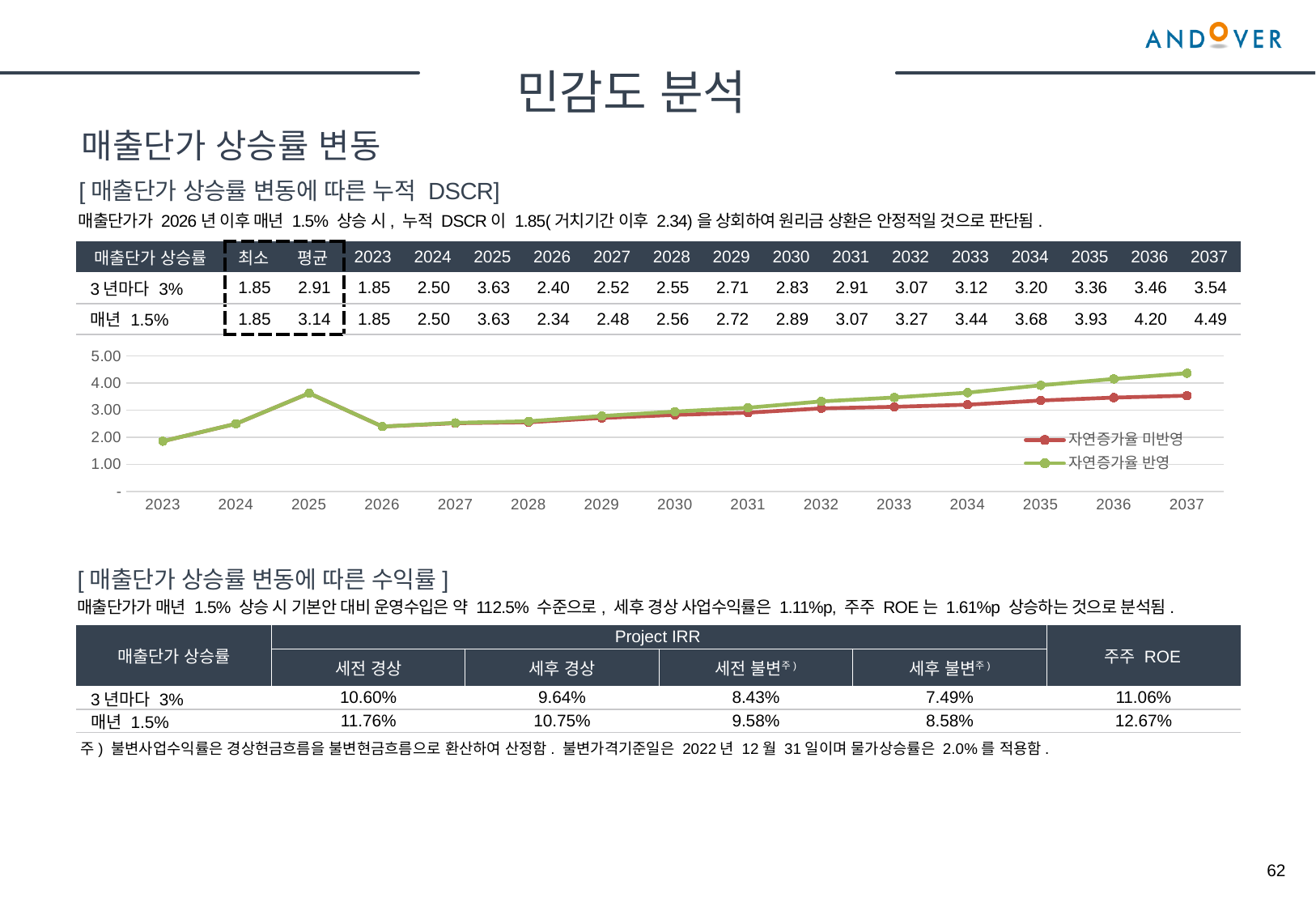

민감도 분석
매출단가 상승률 변동
[매출단가 상승률 변동에 따른 누적 DSCR]
매출단가가 2026년 이후 매년 1.5% 상승 시, 누적 DSCR이 1.85(거치기간 이후 2.34)을 상회하여 원리금 상환은 안정적일 것으로 판단됨.
| 매출단가 상승률 | 최소 | 평균 | 2023 | 2024 | 2025 | 2026 | 2027 | 2028 | 2029 | 2030 | 2031 | 2032 | 2033 | 2034 | 2035 | 2036 | 2037 |
| --- | --- | --- | --- | --- | --- | --- | --- | --- | --- | --- | --- | --- | --- | --- | --- | --- | --- |
| 3년마다 3% | 1.85 | 2.91 | 1.85 | 2.50 | 3.63 | 2.40 | 2.52 | 2.55 | 2.71 | 2.83 | 2.91 | 3.07 | 3.12 | 3.20 | 3.36 | 3.46 | 3.54 |
| 매년 1.5% | 1.85 | 3.14 | 1.85 | 2.50 | 3.63 | 2.34 | 2.48 | 2.56 | 2.72 | 2.89 | 3.07 | 3.27 | 3.44 | 3.68 | 3.93 | 4.20 | 4.49 |

### Chart

| Category | 자연증가율 미반영 | 자연증가율 반영 |
|---|---|---|
| 2023 | 1.85308694015022 | 1.85308694015022 |
| 2024 | 2.4978584849237064 | 2.4978584849237064 |
| 2025 | 3.626224776018413 | 3.626224776018413 |
| 2026 | 2.396224108738944 | 2.396224108738944 |
| 2027 | 2.519443838057821 | 2.5323216121512466 |
| 2028 | 2.5541735825876515 | 2.5912994119761037 |
| 2029 | 2.7117704649198715 | 2.7857451817499292 |
| 2030 | 2.825402659392326 | 2.94797674448537 |
| 2031 | 2.907765884820458 | 3.0908526583737608 |
| 2032 | 3.065949989390786 | 3.323952708999622 |
| 2033 | 3.1246225640818226 | 3.469705826491056 |
| 2034 | 3.2031765709394797 | 3.6478230119883444 |
| 2035 | 3.3586499317757044 | 3.9191876443876263 |
| 2036 | 3.4649990000182984 | 4.154022493382531 |
| 2037 | 3.5356209660083113 | 4.366209759649201 |
[매출단가 상승률 변동에 따른 수익률]
매출단가가 매년 1.5% 상승 시 기본안 대비 운영수입은 약 112.5% 수준으로, 세후 경상 사업수익률은 1.11%p, 주주 ROE는 1.61%p 상승하는 것으로 분석됨.
| 매출단가 상승률 | Project IRR |  |  |  | 주주 ROE |
| --- | --- | --- | --- | --- | --- |
|  | 세전 경상 | 세후 경상 | 세전 불변주) | 세후 불변주) |  |
| 3년마다 3% | 10.60% | 9.64% | 8.43% | 7.49% | 11.06% |
| 매년 1.5% | 11.76% | 10.75% | 9.58% | 8.58% | 12.67% |
|  |
| --- |
주) 불변사업수익률은 경상현금흐름을 불변현금흐름으로 환산하여 산정함. 불변가격기준일은 2022년 12월 31일이며 물가상승률은 2.0%를 적용함.
62